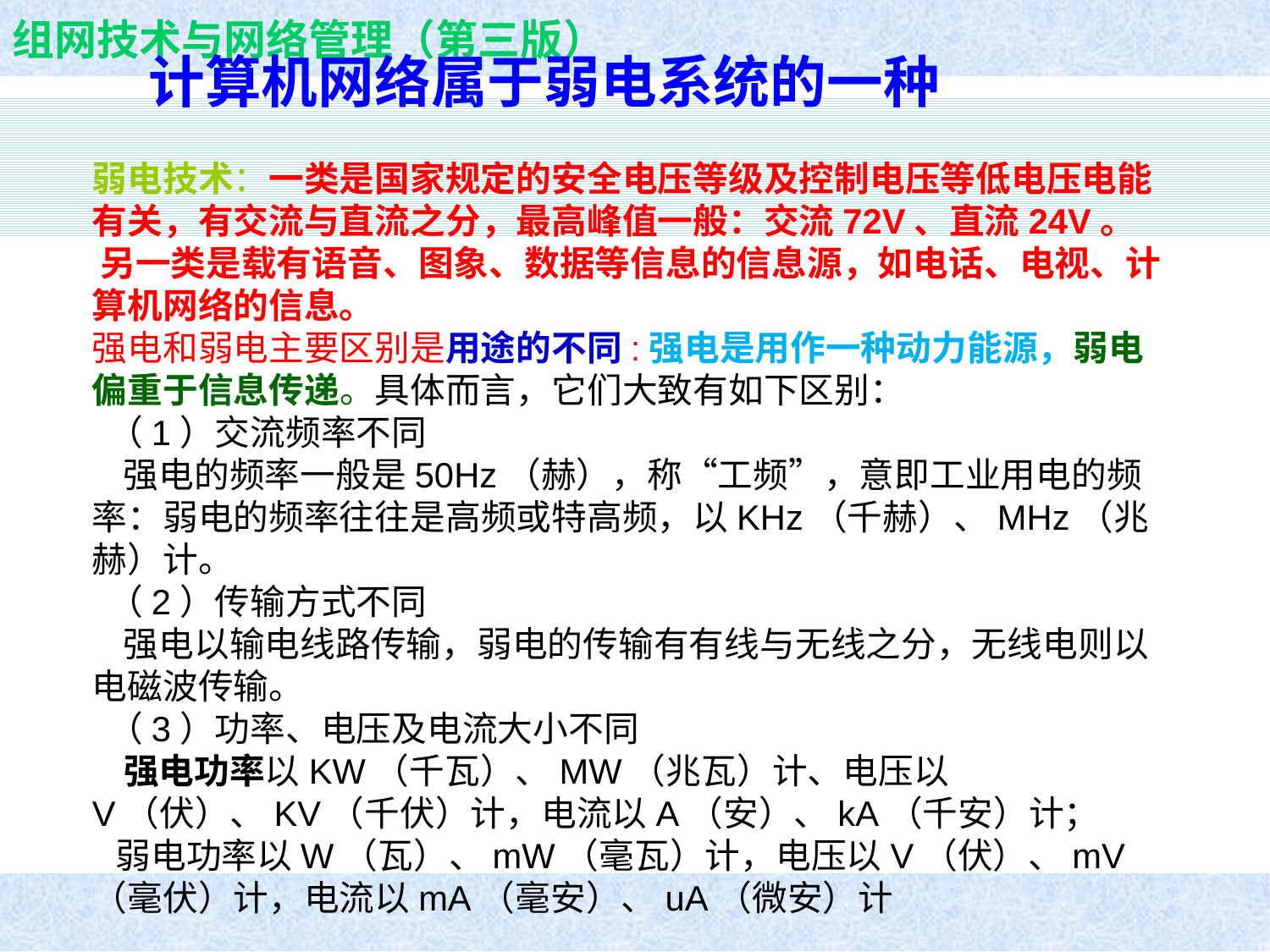

# 计算机网络属于弱电系统的一种 弱电技术：一类是国家规定的安全电压等级及控制电压等低电压电能有关，有交流与直流之分，最高峰值一般：交流72V、直流24V。 另一类是载有语音、图象、数据等信息的信息源，如电话、电视、计算机网络的信息。 强电和弱电主要区别是用途的不同:强电是用作一种动力能源，弱电偏重于信息传递。具体而言，它们大致有如下区别：   （1）交流频率不同     强电的频率一般是50Hz（赫），称“工频”，意即工业用电的频率：弱电的频率往往是高频或特高频，以KHz（千赫）、MHz（兆赫）计。   （2）传输方式不同     强电以输电线路传输，弱电的传输有有线与无线之分，无线电则以电磁波传输。   （3）功率、电压及电流大小不同     强电功率以KW（千瓦）、MW（兆瓦）计、电压以V（伏）、KV（千伏）计，电流以A（安）、kA（千安）计； 弱电功率以W（瓦）、mW（毫瓦）计，电压以V（伏）、mV（毫伏）计，电流以mA（毫安）、uA（微安）计